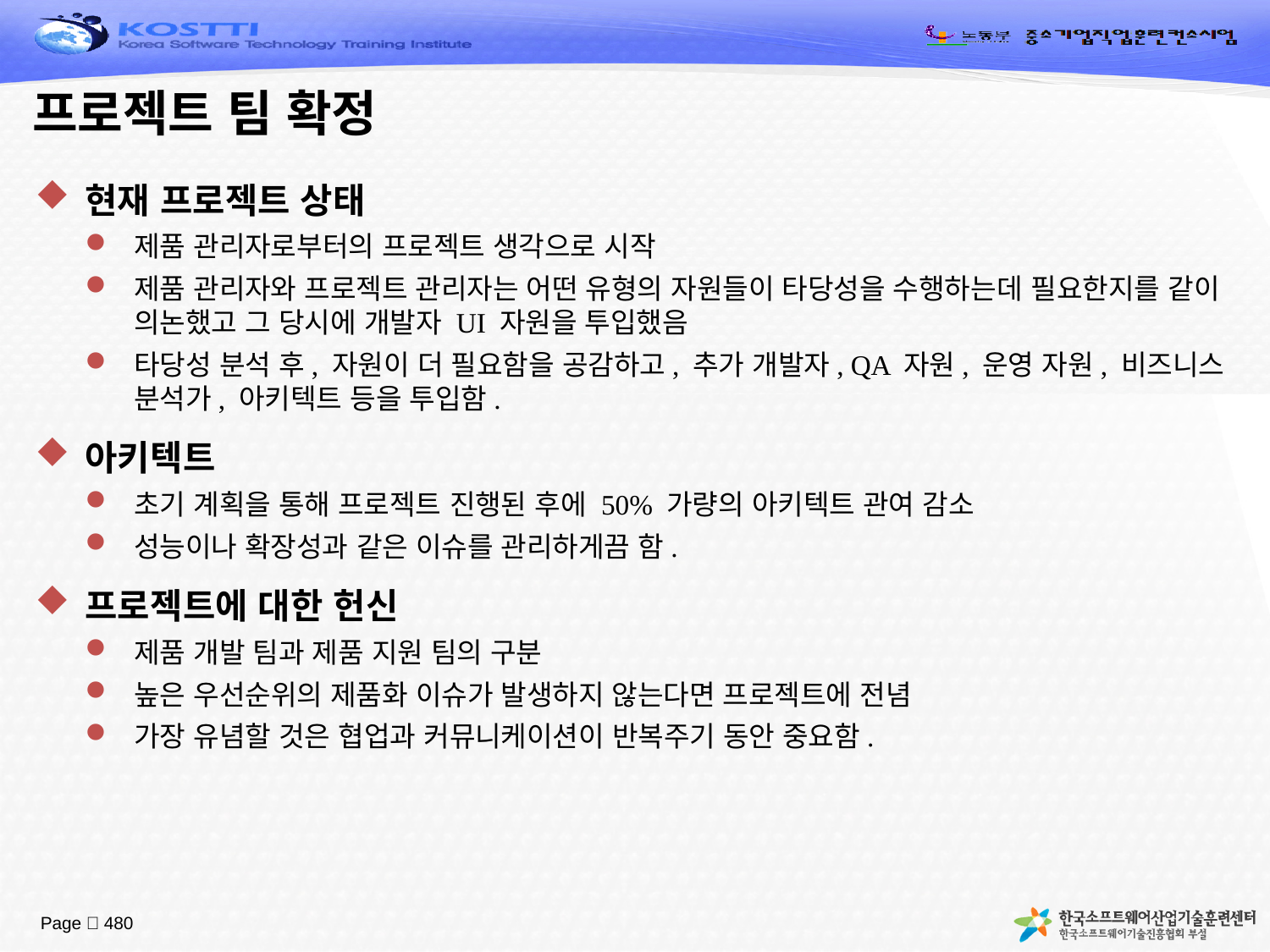

# 프로젝트 팀 확정
현재 프로젝트 상태
제품 관리자로부터의 프로젝트 생각으로 시작
제품 관리자와 프로젝트 관리자는 어떤 유형의 자원들이 타당성을 수행하는데 필요한지를 같이 의논했고 그 당시에 개발자 UI 자원을 투입했음
타당성 분석 후, 자원이 더 필요함을 공감하고, 추가 개발자, QA 자원, 운영 자원, 비즈니스 분석가, 아키텍트 등을 투입함.
아키텍트
초기 계획을 통해 프로젝트 진행된 후에 50% 가량의 아키텍트 관여 감소
성능이나 확장성과 같은 이슈를 관리하게끔 함.
프로젝트에 대한 헌신
제품 개발 팀과 제품 지원 팀의 구분
높은 우선순위의 제품화 이슈가 발생하지 않는다면 프로젝트에 전념
가장 유념할 것은 협업과 커뮤니케이션이 반복주기 동안 중요함.